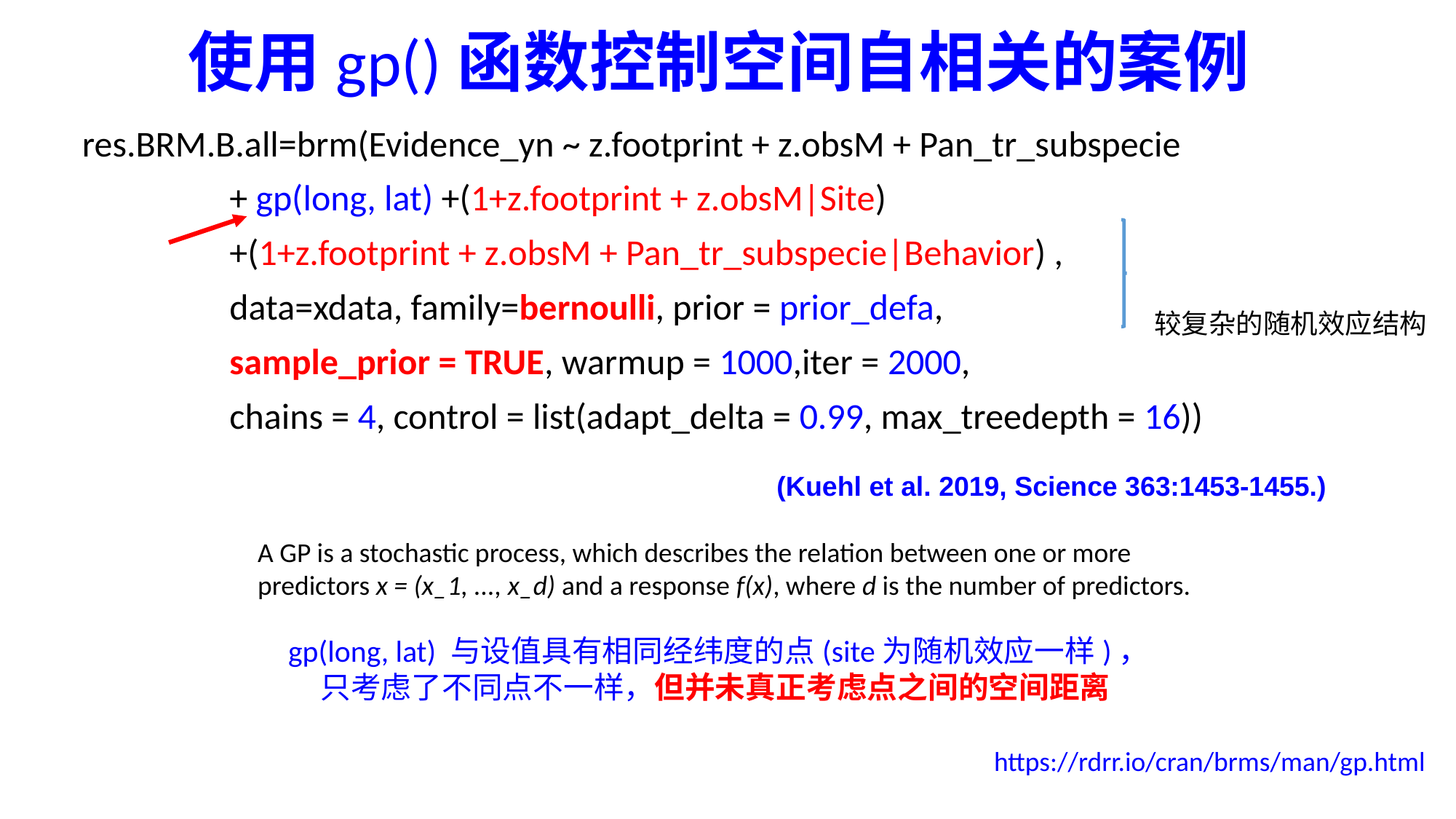

# 使用gp()函数控制空间自相关的案例
res.BRM.B.all=brm(Evidence_yn ~ z.footprint + z.obsM + Pan_tr_subspecie
                  + gp(long, lat) +(1+z.footprint + z.obsM|Site)
                  +(1+z.footprint + z.obsM + Pan_tr_subspecie|Behavior) ,
                  data=xdata, family=bernoulli, prior = prior_defa,
                  sample_prior = TRUE, warmup = 1000,iter = 2000,
                  chains = 4, control = list(adapt_delta = 0.99, max_treedepth = 16))

较复杂的随机效应结构
(Kuehl et al. 2019, Science 363:1453-1455.)
A GP is a stochastic process, which describes the relation between one or more predictors x = (x_1, ..., x_d) and a response f(x), where d is the number of predictors.
gp(long, lat) 与设值具有相同经纬度的点(site为随机效应一样)，
只考虑了不同点不一样，但并未真正考虑点之间的空间距离
https://rdrr.io/cran/brms/man/gp.html